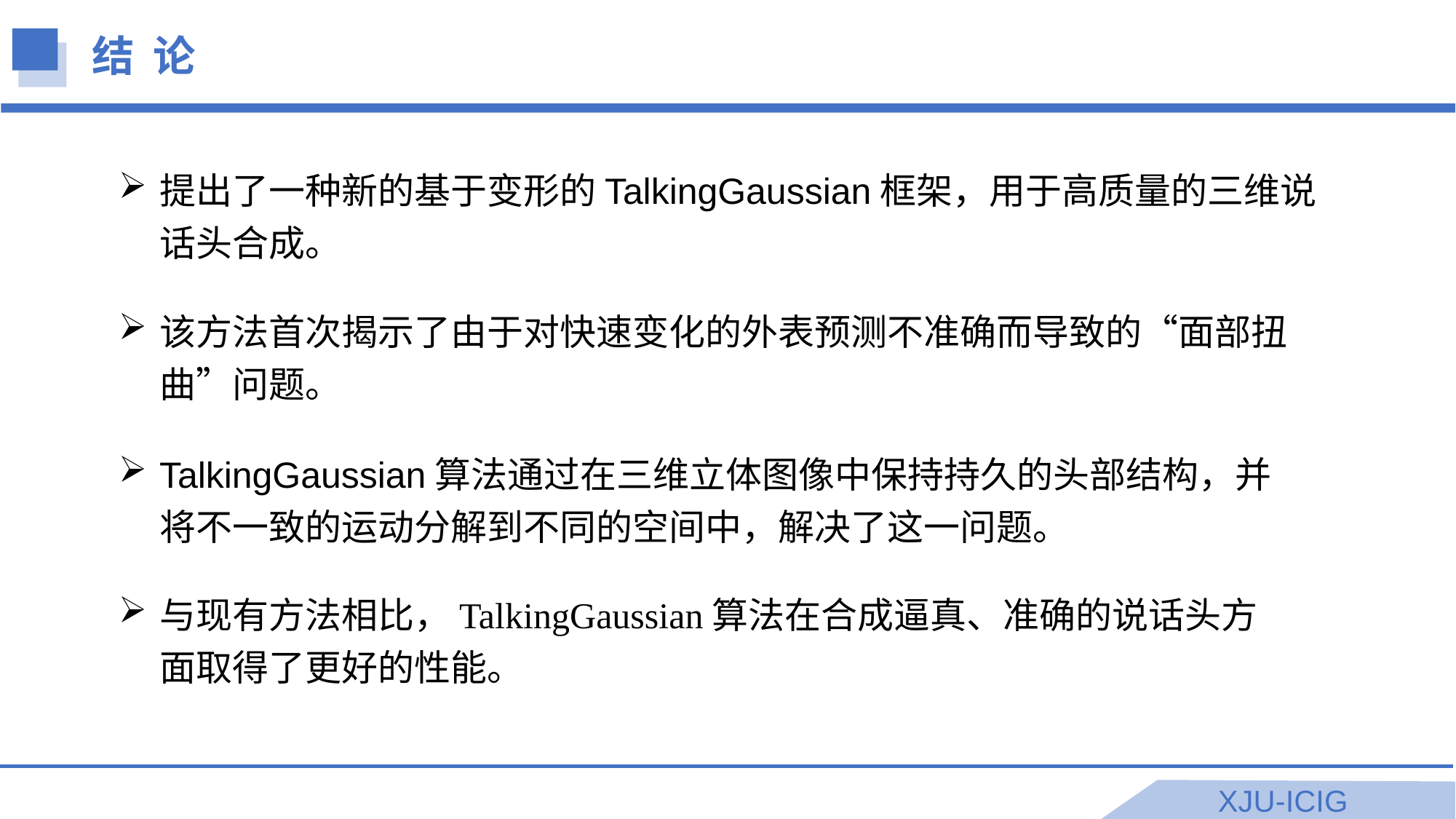

结  论

提出了一种新的基于变形的TalkingGaussian框架，用于高质量的三维说话头合成。
该方法首次揭示了由于对快速变化的外表预测不准确而导致的“面部扭曲”问题。
TalkingGaussian算法通过在三维立体图像中保持持久的头部结构，并将不一致的运动分解到不同的空间中，解决了这一问题。
与现有方法相比，TalkingGaussian算法在合成逼真、准确的说话头方面取得了更好的性能。
XJU-ICIG